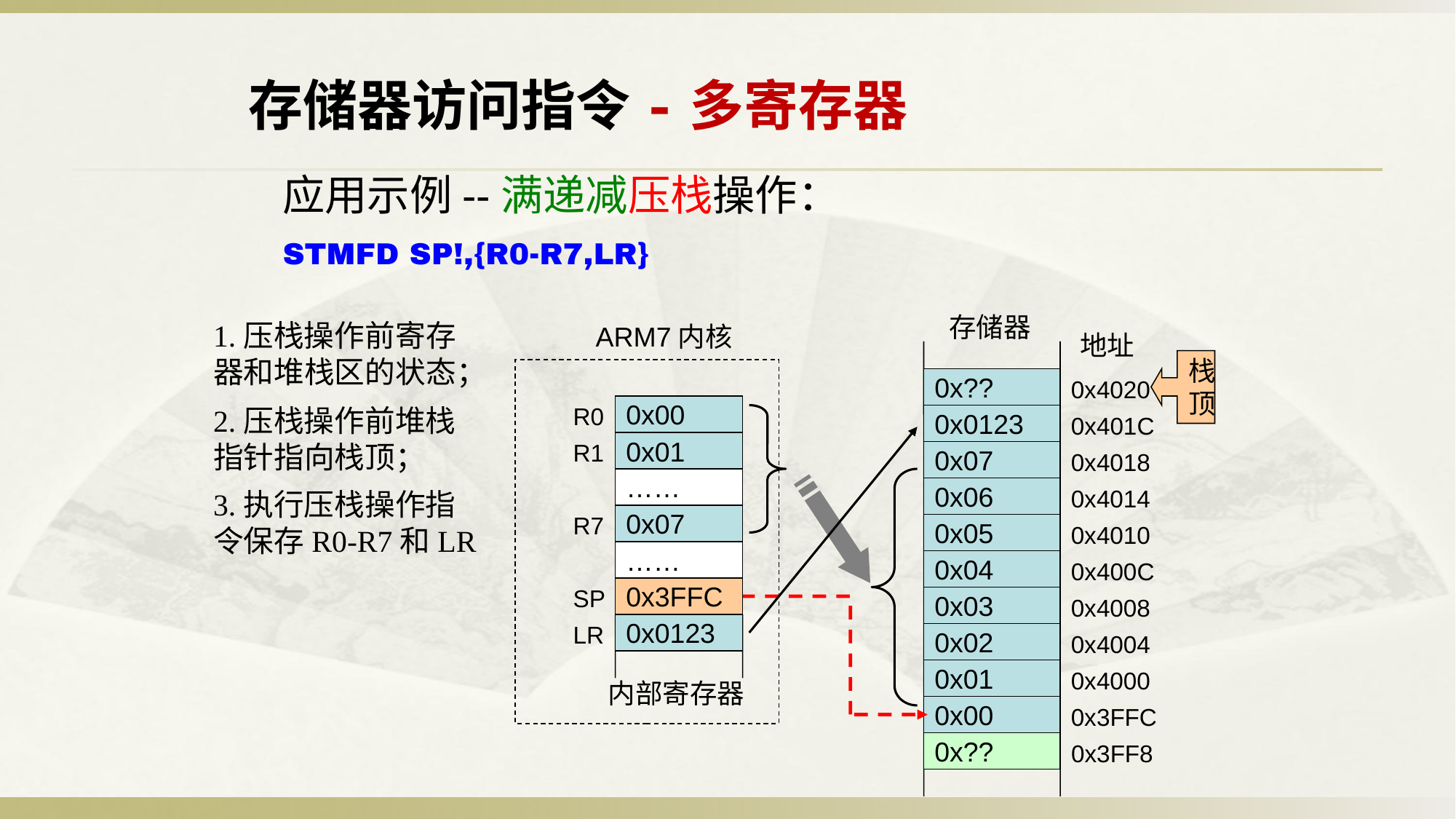

存储器访问指令-多寄存器

应用示例--满递减压栈操作：
STMFD SP!,{R0-R7,LR}
存储器
ARM7内核
地址

0x??
0x4020
R0
0x00
0x??
0x401C
R1
0x01
0x??
0x4018
……
0x??
0x4014
R7
0x07
0x??
0x4010
……
0x??
0x400C
SP
0x4020
0x??
0x4008
LR

0x0123

0x??
0x4004

0x??
0x4000
内部寄存器
0x??
0x3FFC
0x??
0x3FF8
1.压栈操作前寄存器和堆栈区的状态；
 栈
 顶
2.压栈操作前堆栈指针指向栈顶；

0x07
0x06
0x05
0x04
0x03
0x02
0x01
0x00
0x0123
3.执行压栈操作指令保存R0-R7和LR
0x3FFC